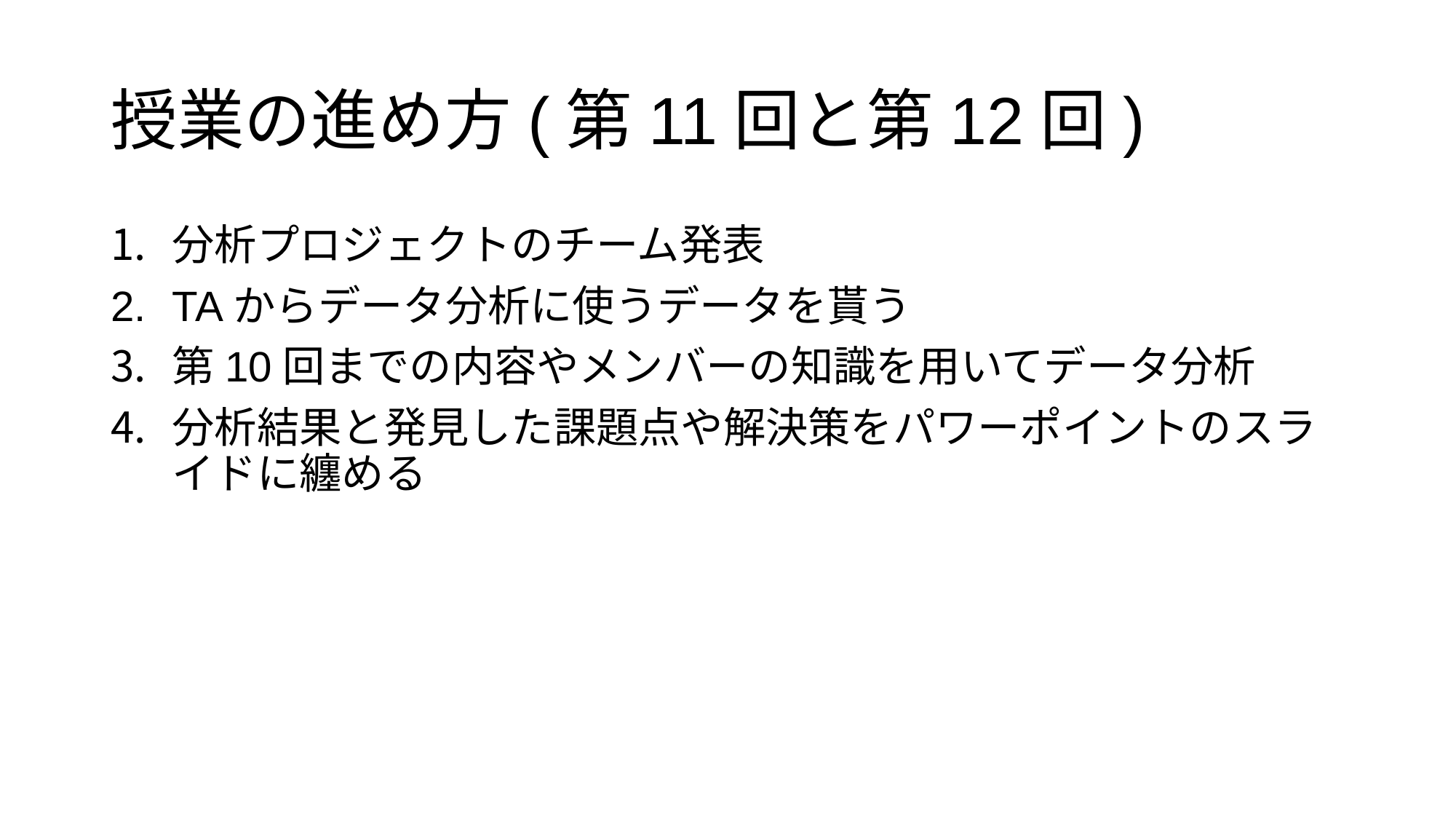

# 授業の進め方(第11回と第12回)
分析プロジェクトのチーム発表
TAからデータ分析に使うデータを貰う
第10回までの内容やメンバーの知識を用いてデータ分析
分析結果と発見した課題点や解決策をパワーポイントのスライドに纏める